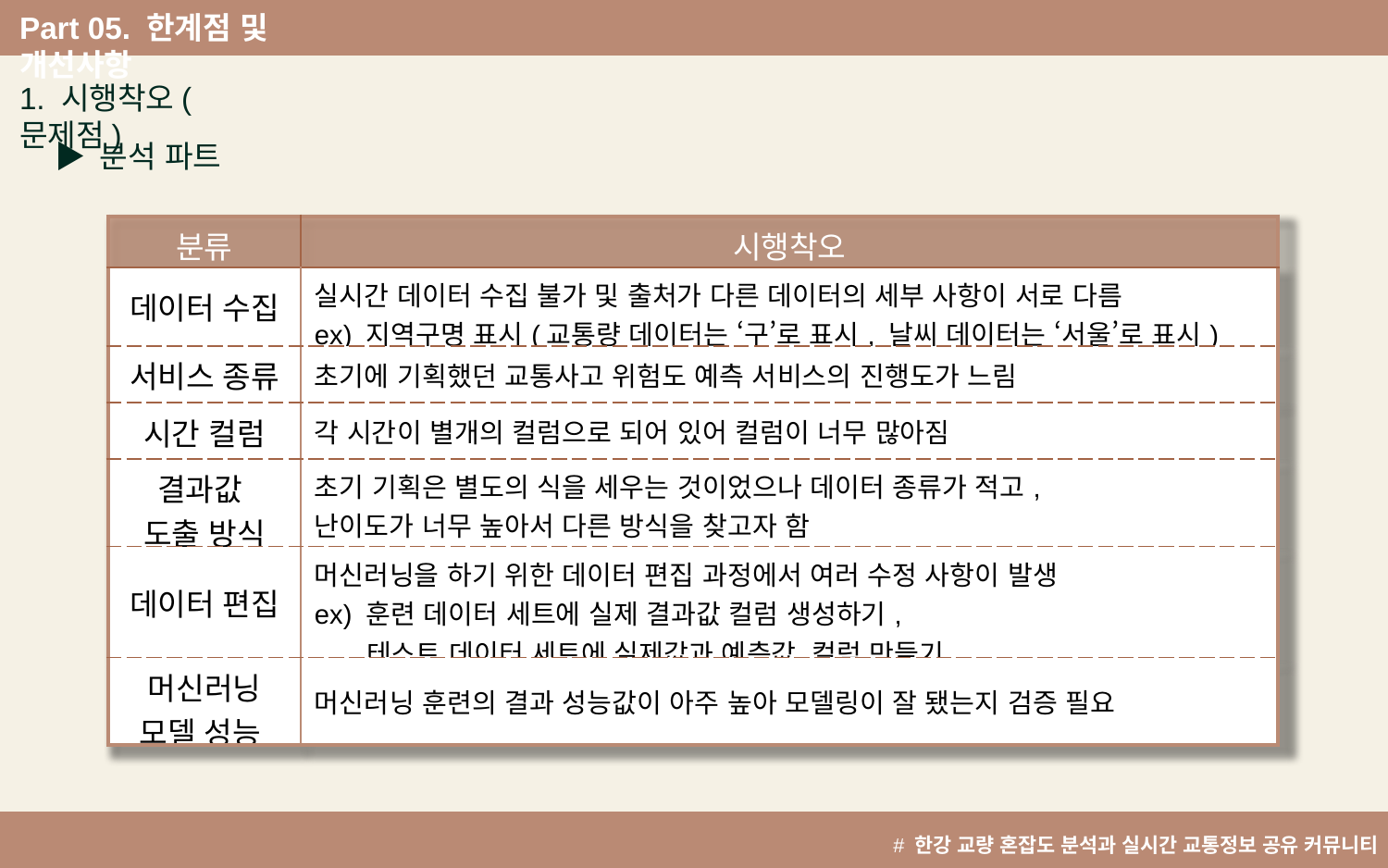

Part 05. 한계점 및 개선사항
^
1. 시행착오(문제점)
▶ 분석 파트
| 분류 | 시행착오 |
| --- | --- |
| 데이터 수집 | 실시간 데이터 수집 불가 및 출처가 다른 데이터의 세부 사항이 서로 다름 ex) 지역구명 표시(교통량 데이터는 ‘구’로 표시, 날씨 데이터는 ‘서울’로 표시) |
| 서비스 종류 | 초기에 기획했던 교통사고 위험도 예측 서비스의 진행도가 느림 |
| 시간 컬럼 | 각 시간이 별개의 컬럼으로 되어 있어 컬럼이 너무 많아짐 |
| 결과값 도출 방식 | 초기 기획은 별도의 식을 세우는 것이었으나 데이터 종류가 적고, 난이도가 너무 높아서 다른 방식을 찾고자 함 |
| 데이터 편집 | 머신러닝을 하기 위한 데이터 편집 과정에서 여러 수정 사항이 발생 ex) 훈련 데이터 세트에 실제 결과값 컬럼 생성하기, 테스트 데이터 세트에 실제값과 예측값 컬럼 만들기 |
| 머신러닝 모델 성능 | 머신러닝 훈련의 결과 성능값이 아주 높아 모델링이 잘 됐는지 검증 필요 |
# 한강 교량 혼잡도 분석과 실시간 교통정보 공유 커뮤니티 개발